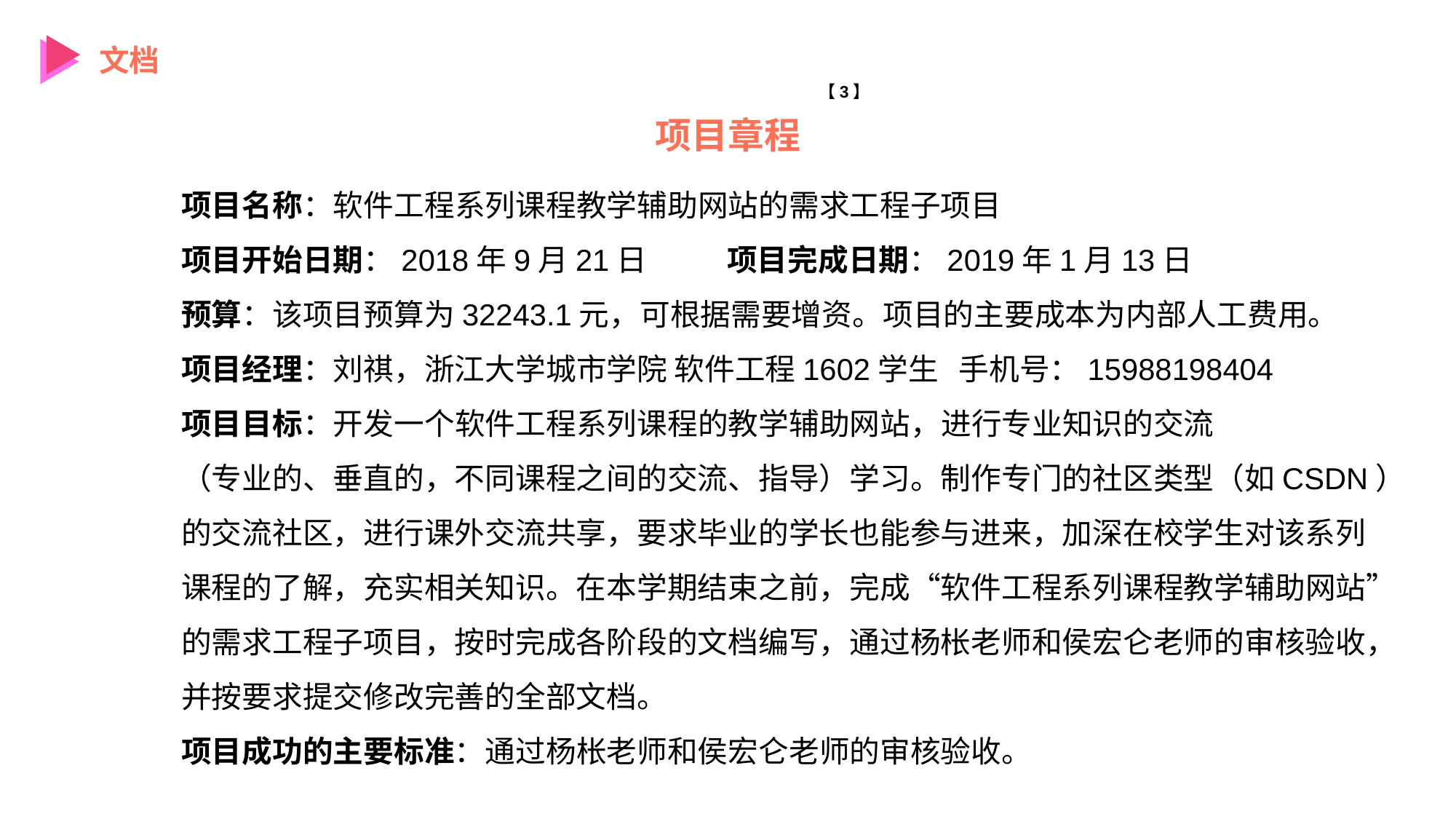

文档
【3】
项目章程
项目名称：软件工程系列课程教学辅助网站的需求工程子项目
项目开始日期：2018年9月21日	项目完成日期：2019年1月13日
预算：该项目预算为32243.1元，可根据需要增资。项目的主要成本为内部人工费用。
项目经理：刘祺，浙江大学城市学院 软件工程1602学生   手机号：15988198404
项目目标：开发一个软件工程系列课程的教学辅助网站，进行专业知识的交流
（专业的、垂直的，不同课程之间的交流、指导）学习。制作专门的社区类型（如CSDN）
的交流社区，进行课外交流共享，要求毕业的学长也能参与进来，加深在校学生对该系列
课程的了解，充实相关知识。在本学期结束之前，完成“软件工程系列课程教学辅助网站”
的需求工程子项目，按时完成各阶段的文档编写，通过杨枨老师和侯宏仑老师的审核验收，
并按要求提交修改完善的全部文档。
项目成功的主要标准：通过杨枨老师和侯宏仑老师的审核验收。